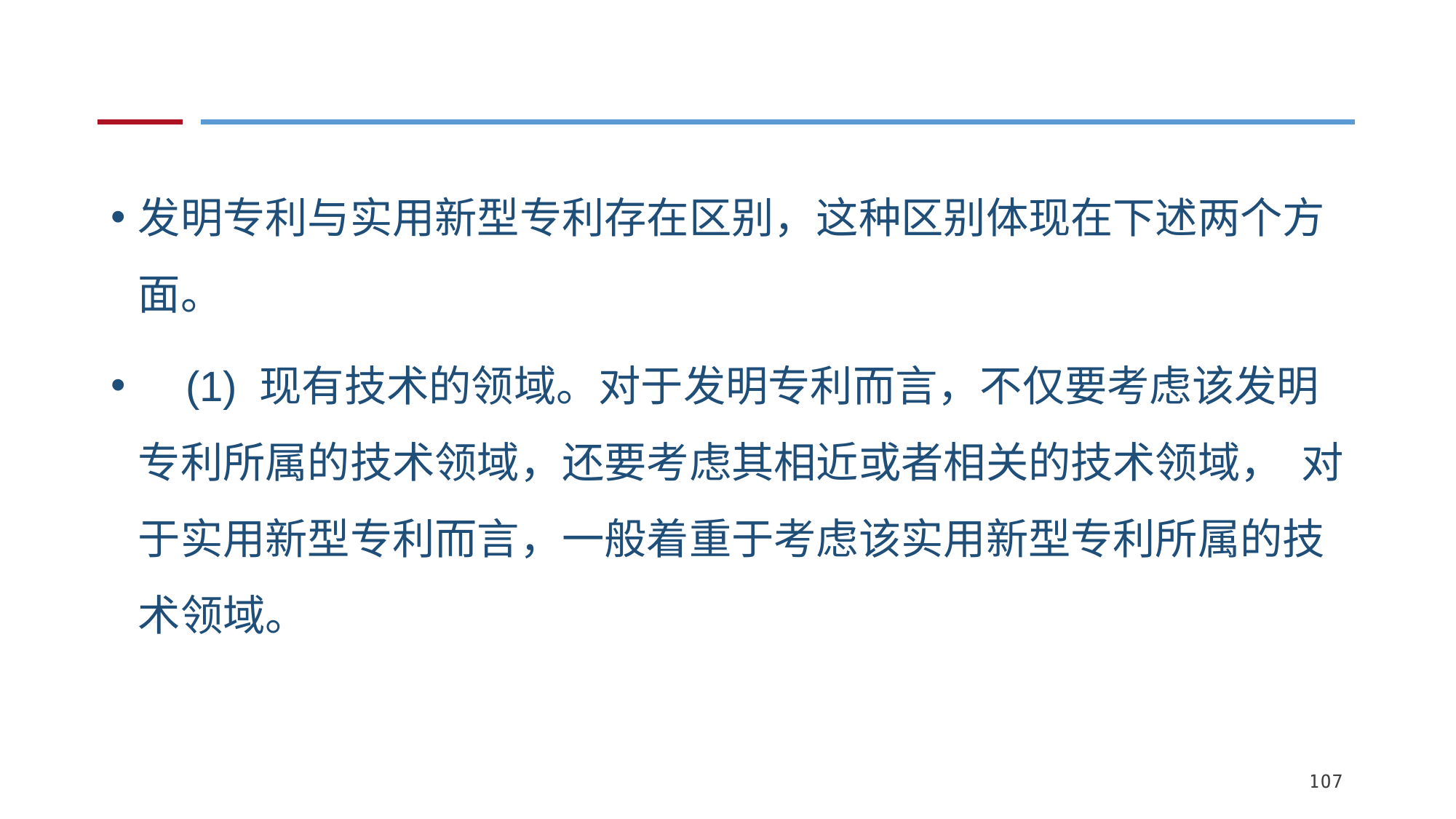

#
发明专利与实用新型专利存在区别，这种区别体现在下述两个方面。
    (1) 现有技术的领域。对于发明专利而言，不仅要考虑该发明专利所属的技术领域，还要考虑其相近或者相关的技术领域，  对于实用新型专利而言，一般着重于考虑该实用新型专利所属的技术领域。
107